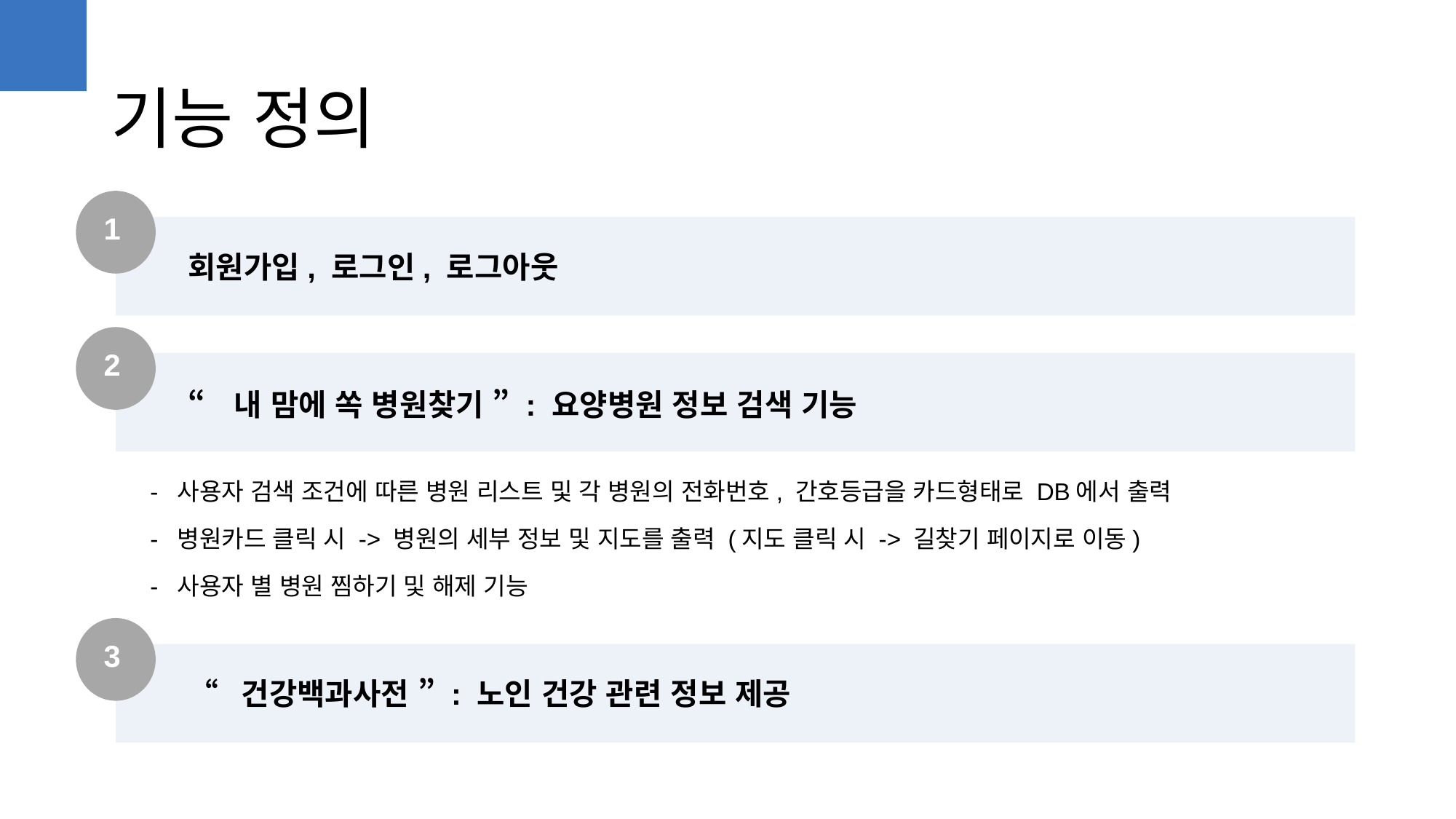

기능 정의

1

회원가입, 로그인, 로그아웃

2

“ 내 맘에 쏙 병원찾기 ” : 요양병원 정보 검색 기능
-  사용자 검색 조건에 따른 병원 리스트 및 각 병원의 전화번호, 간호등급을 카드형태로 DB에서 출력
-  병원카드 클릭 시 -> 병원의 세부 정보 및 지도를 출력 (지도 클릭 시 -> 길찾기 페이지로 이동)
-  사용자 별 병원 찜하기 및 해제 기능

3

“  건강백과사전 ” : 노인 건강 관련 정보 제공